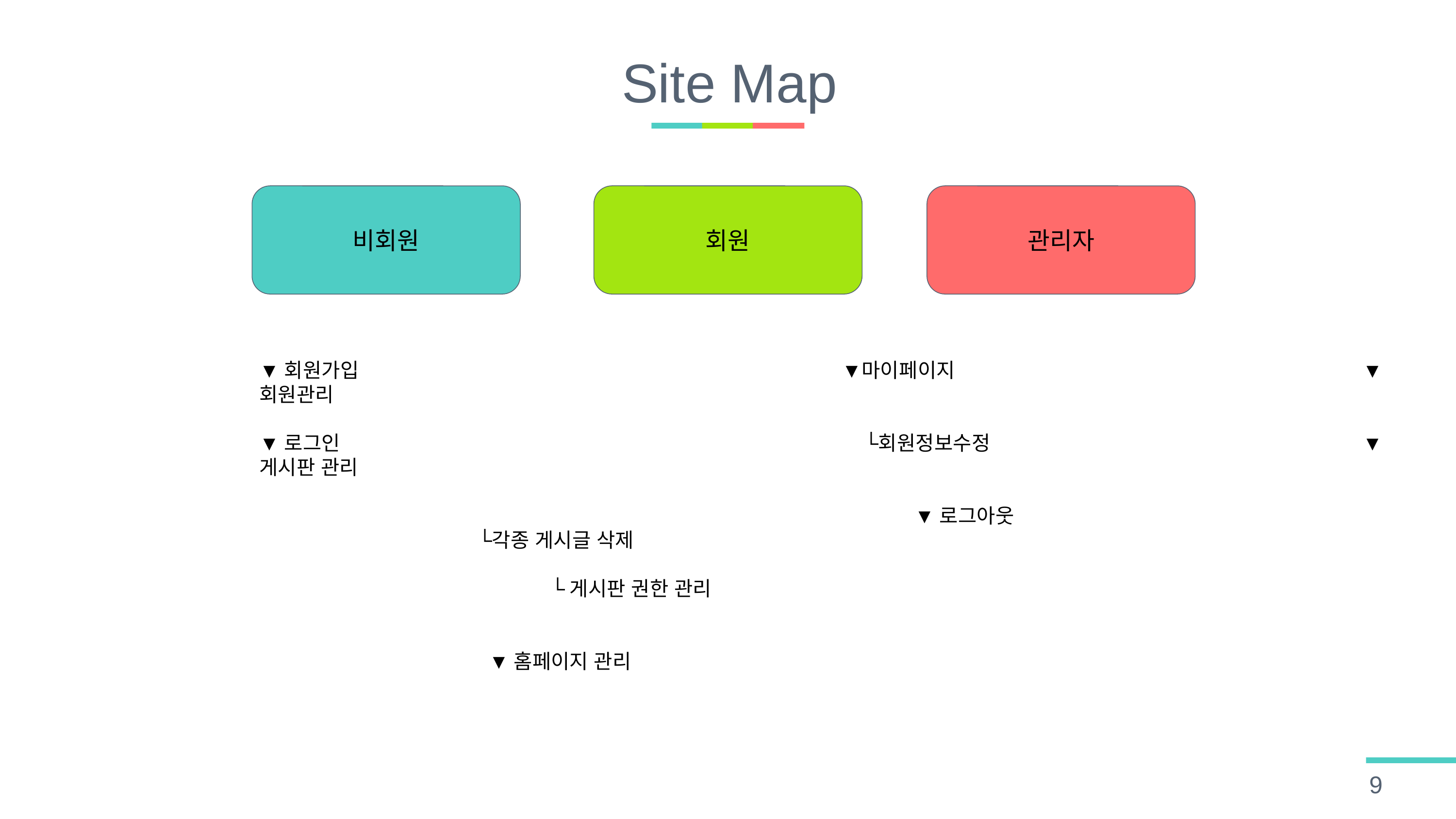

# Site Map
비회원
회원
관리자
▼회원가입							▼마이페이지						  ▼회원관리

▼로그인							    └회원정보수정					  ▼게시판 관리

									▼로그아웃								└각종 게시글 삭제
																			└게시판 권한 관리

																		  ▼홈페이지 관리
9